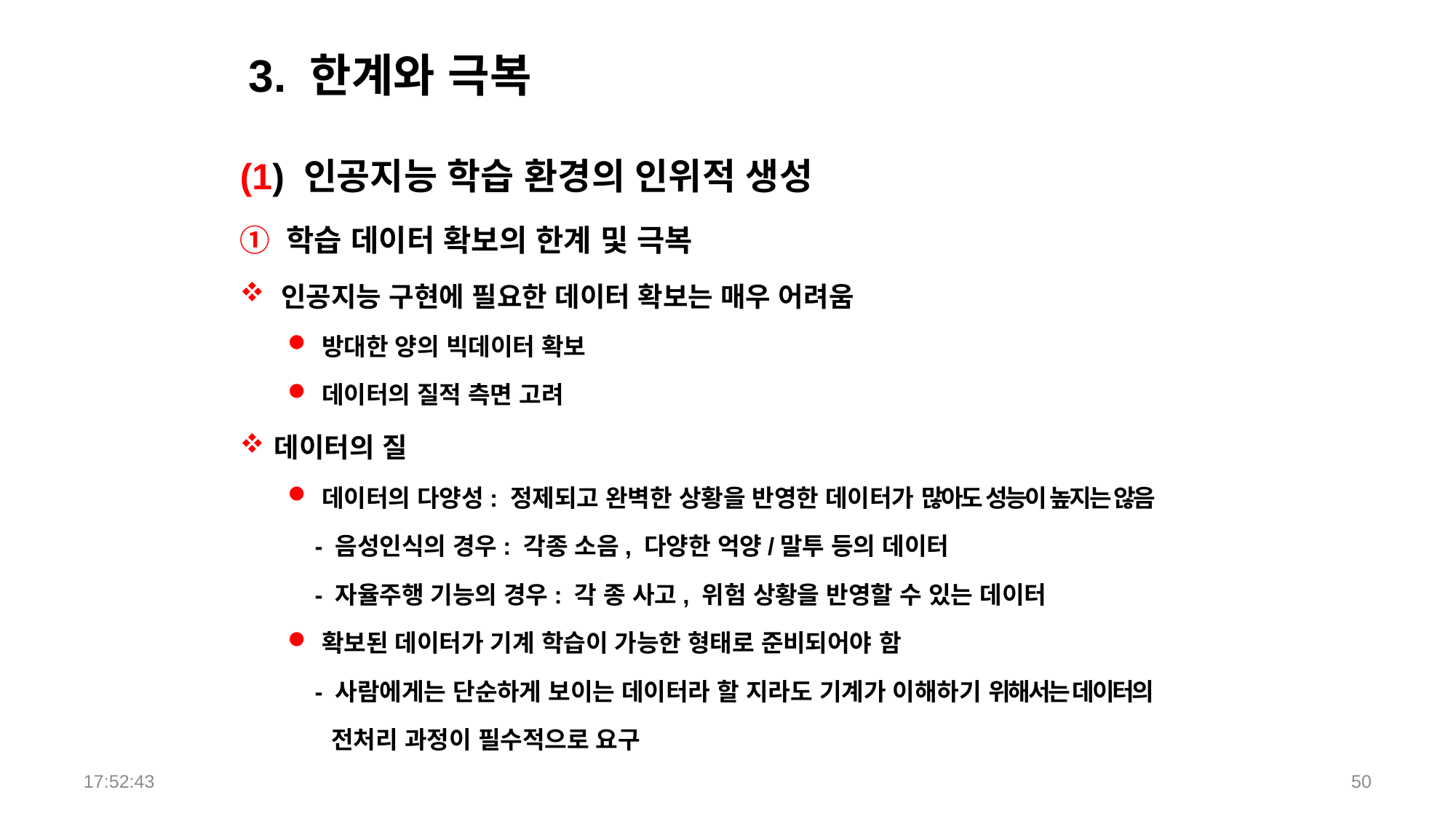

# 3. 한계와 극복
(1) 인공지능 학습 환경의 인위적 생성
① 학습 데이터 확보의 한계 및 극복
인공지능 구현에 필요한 데이터 확보는 매우 어려움
방대한 양의 빅데이터 확보
데이터의 질적 측면 고려
데이터의 질
데이터의 다양성: 정제되고 완벽한 상황을 반영한 데이터가 많아도 성능이 높지는 않음
    - 음성인식의 경우: 각종 소음, 다양한 억양/말투 등의 데이터
    - 자율주행 기능의 경우: 각 종 사고, 위험 상황을 반영할 수 있는 데이터
확보된 데이터가 기계 학습이 가능한 형태로 준비되어야 함
    - 사람에게는 단순하게 보이는 데이터라 할 지라도 기계가 이해하기 위해서는 데이터의
        전처리 과정이 필수적으로 요구

17:52:43
50